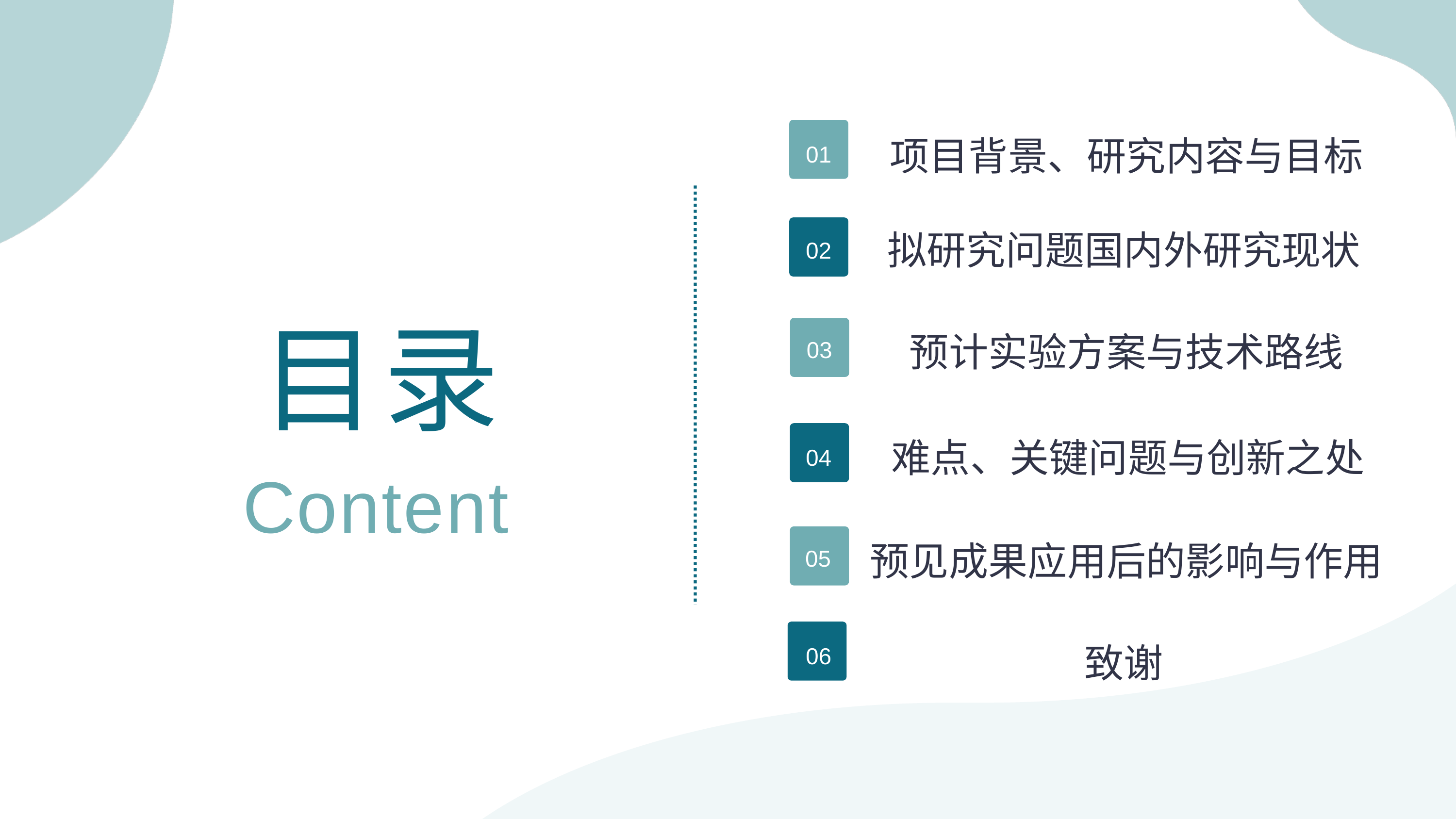

项目背景、研究内容与目标
01

拟研究问题国内外研究现状
02

预计实验方案与技术路线
03
目录

难点、关键问题与创新之处
04
Content

预见成果应用后的影响与作用
05

致谢
06